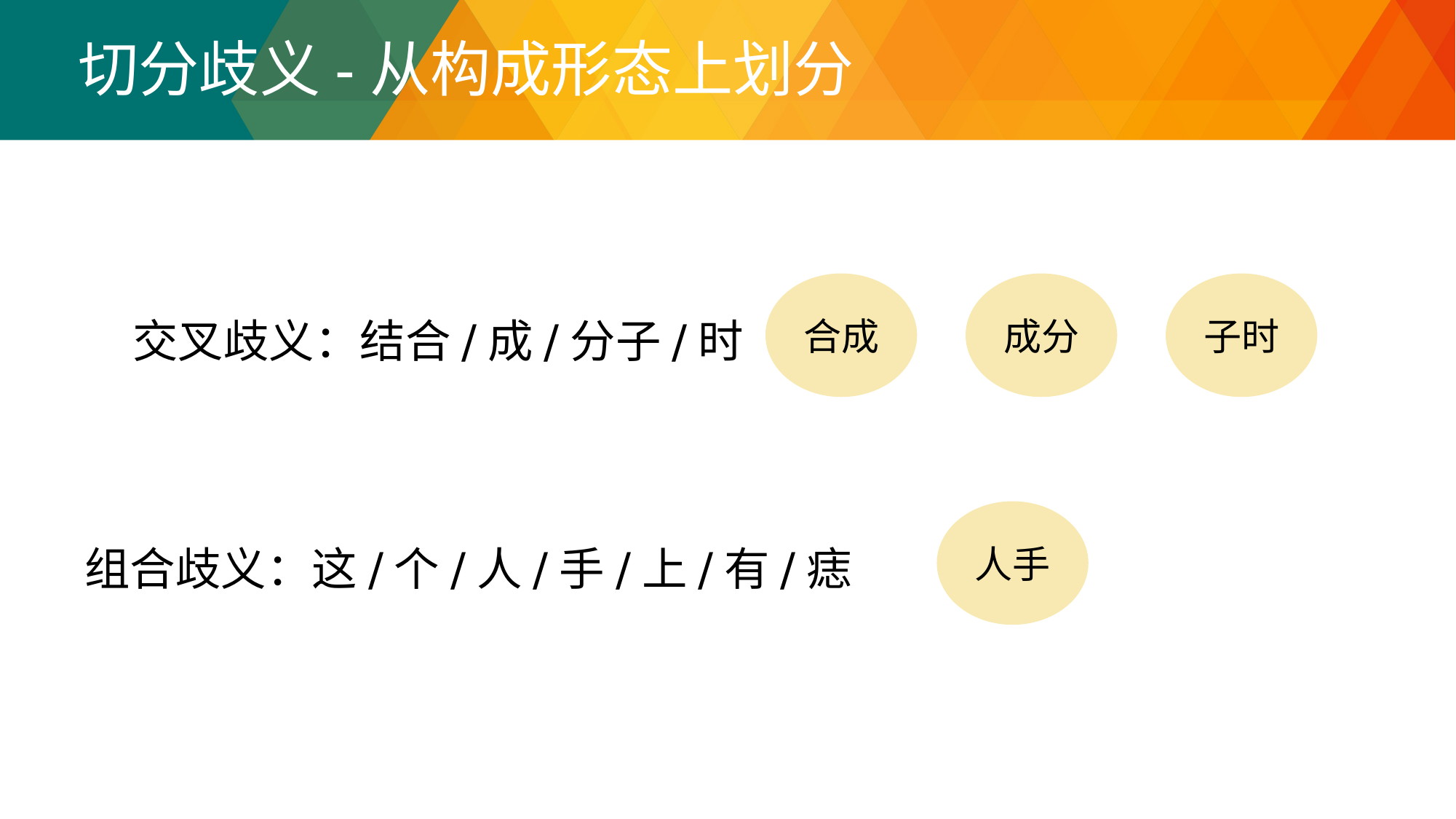

切分歧义-从构成形态上划分
合成
成分
子时
交叉歧义：结合/成/分子/时
人手
组合歧义：这/个/人/手/上/有/痣